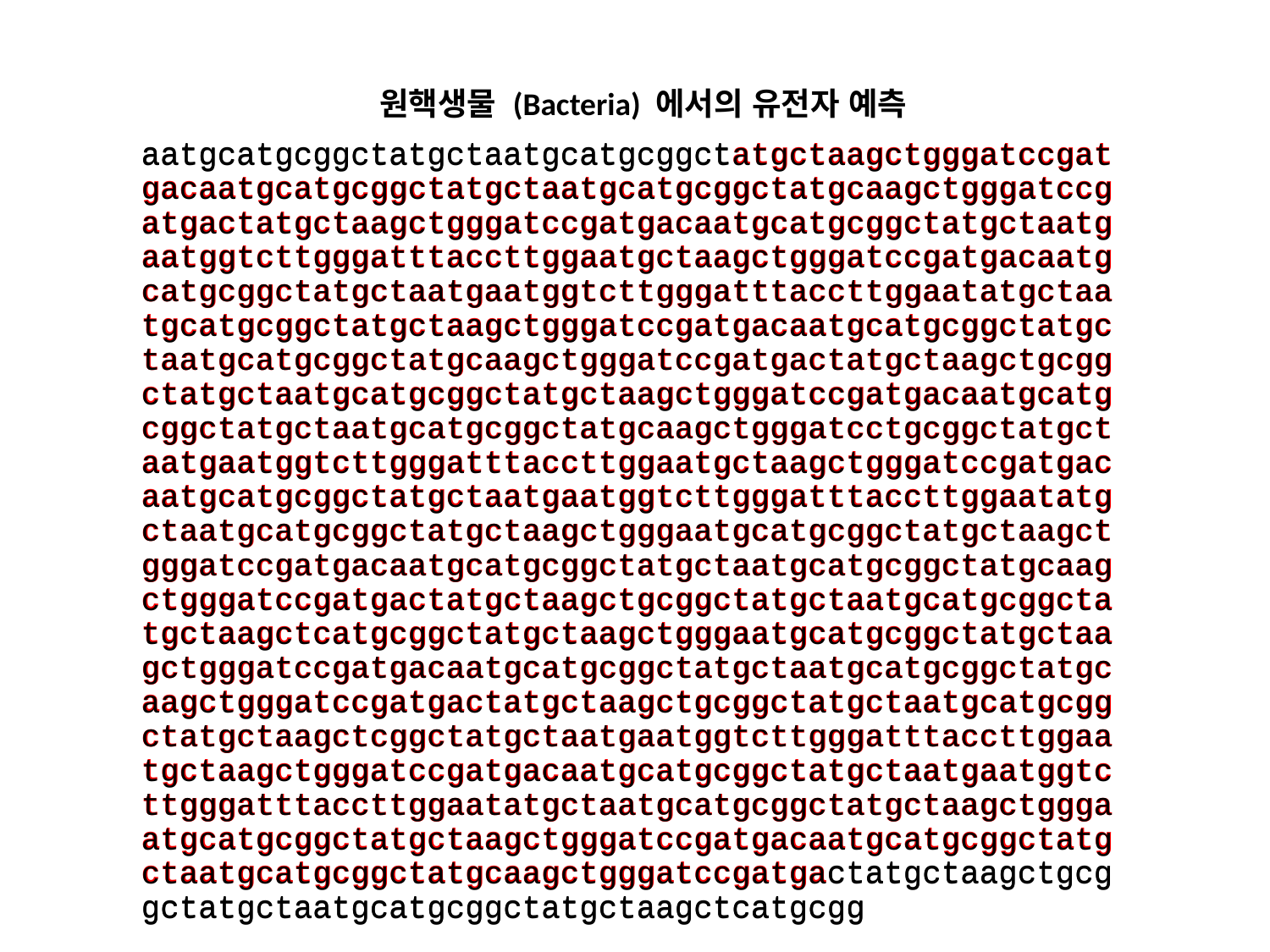

원핵생물 (Bacteria) 에서의 유전자 예측
aatgcatgcggctatgctaatgcatgcggctatgctaagctgggatccgatgacaatgcatgcggctatgctaatgcatgcggctatgcaagctgggatccgatgactatgctaagctgggatccgatgacaatgcatgcggctatgctaatgaatggtcttgggatttaccttggaatgctaagctgggatccgatgacaatgcatgcggctatgctaatgaatggtcttgggatttaccttggaatatgctaatgcatgcggctatgctaagctgggatccgatgacaatgcatgcggctatgctaatgcatgcggctatgcaagctgggatccgatgactatgctaagctgcggctatgctaatgcatgcggctatgctaagctgggatccgatgacaatgcatgcggctatgctaatgcatgcggctatgcaagctgggatcctgcggctatgctaatgaatggtcttgggatttaccttggaatgctaagctgggatccgatgacaatgcatgcggctatgctaatgaatggtcttgggatttaccttggaatatgctaatgcatgcggctatgctaagctgggaatgcatgcggctatgctaagctgggatccgatgacaatgcatgcggctatgctaatgcatgcggctatgcaagctgggatccgatgactatgctaagctgcggctatgctaatgcatgcggctatgctaagctcatgcggctatgctaagctgggaatgcatgcggctatgctaagctgggatccgatgacaatgcatgcggctatgctaatgcatgcggctatgcaagctgggatccgatgactatgctaagctgcggctatgctaatgcatgcggctatgctaagctcggctatgctaatgaatggtcttgggatttaccttggaatgctaagctgggatccgatgacaatgcatgcggctatgctaatgaatggtcttgggatttaccttggaatatgctaatgcatgcggctatgctaagctgggaatgcatgcggctatgctaagctgggatccgatgacaatgcatgcggctatgctaatgcatgcggctatgcaagctgggatccgatgactatgctaagctgcggctatgctaatgcatgcggctatgctaagctcatgcgg
aatgcatgcggctatgctaatgcatgcggctatgctaagctgggatccgatgacaatgcatgcggctatgctaatgcatgcggctatgcaagctgggatccgatgactatgctaagctgggatccgatgacaatgcatgcggctatgctaatgaatggtcttgggatttaccttggaatgctaagctgggatccgatgacaatgcatgcggctatgctaatgaatggtcttgggatttaccttggaatatgctaatgcatgcggctatgctaagctgggatccgatgacaatgcatgcggctatgctaatgcatgcggctatgcaagctgggatccgatgactatgctaagctgcggctatgctaatgcatgcggctatgctaagctgggatccgatgacaatgcatgcggctatgctaatgcatgcggctatgcaagctgggatcctgcggctatgctaatgaatggtcttgggatttaccttggaatgctaagctgggatccgatgacaatgcatgcggctatgctaatgaatggtcttgggatttaccttggaatatgctaatgcatgcggctatgctaagctgggaatgcatgcggctatgctaagctgggatccgatgacaatgcatgcggctatgctaatgcatgcggctatgcaagctgggatccgatgactatgctaagctgcggctatgctaatgcatgcggctatgctaagctcatgcggctatgctaagctgggaatgcatgcggctatgctaagctgggatccgatgacaatgcatgcggctatgctaatgcatgcggctatgcaagctgggatccgatgactatgctaagctgcggctatgctaatgcatgcggctatgctaagctcggctatgctaatgaatggtcttgggatttaccttggaatgctaagctgggatccgatgacaatgcatgcggctatgctaatgaatggtcttgggatttaccttggaatatgctaatgcatgcggctatgctaagctgggaatgcatgcggctatgctaagctgggatccgatgacaatgcatgcggctatgctaatgcatgcggctatgcaagctgggatccgatgactatgctaagctgcggctatgctaatgcatgcggctatgctaagctcatgcgg